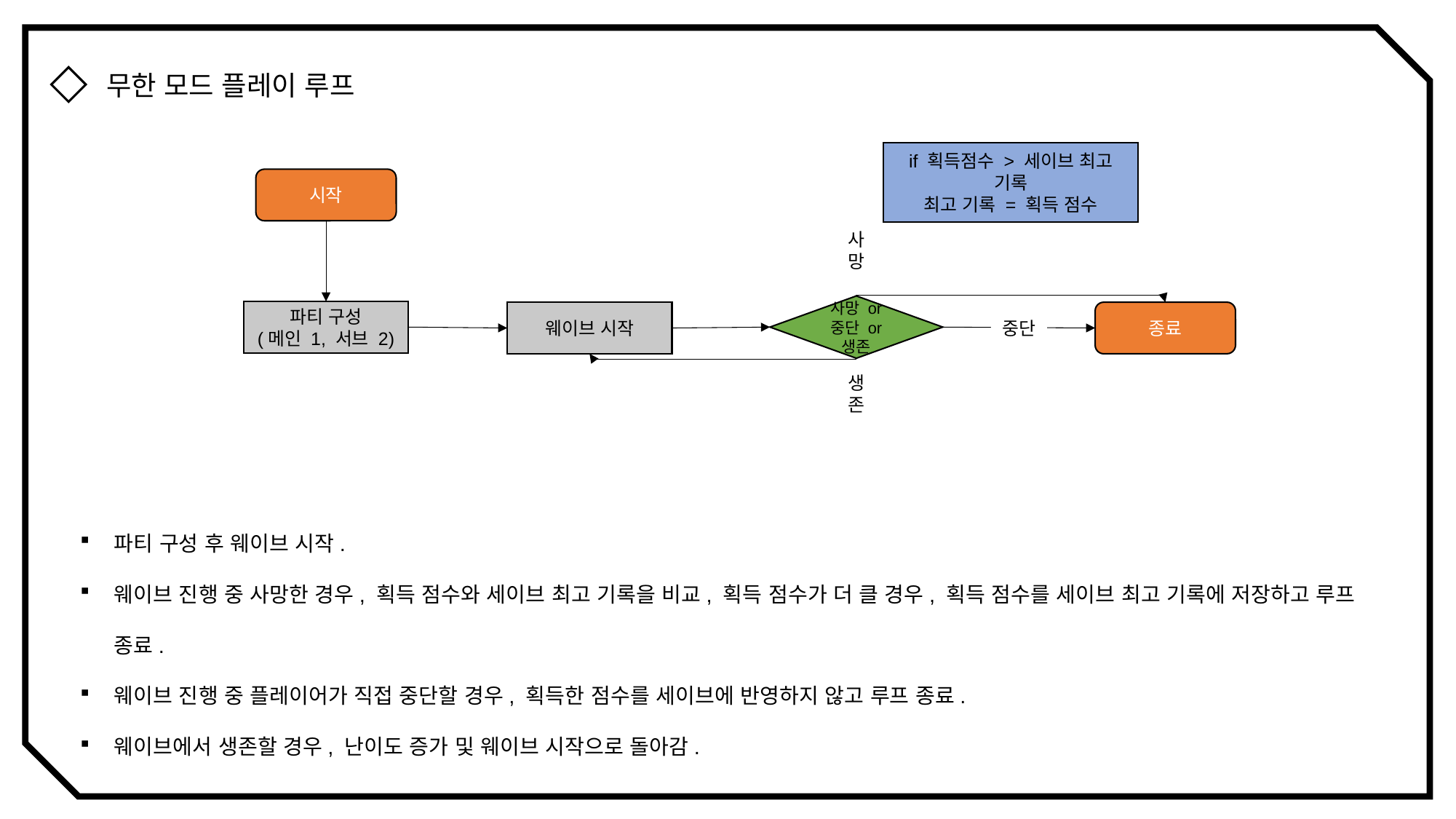

무한 모드 플레이 루프

if 획득점수 > 세이브 최고 기록
최고 기록 = 획득 점수
시작
사망
사망 or 중단 or
생존
파티 구성
(메인 1, 서브 2)
웨이브 시작
종료
중단
생존
파티 구성 후 웨이브 시작.
웨이브 진행 중 사망한 경우, 획득 점수와 세이브 최고 기록을 비교, 획득 점수가 더 클 경우, 획득 점수를 세이브 최고 기록에 저장하고 루프 종료.
웨이브 진행 중 플레이어가 직접 중단할 경우, 획득한 점수를 세이브에 반영하지 않고 루프 종료.
웨이브에서 생존할 경우, 난이도 증가 및 웨이브 시작으로 돌아감.